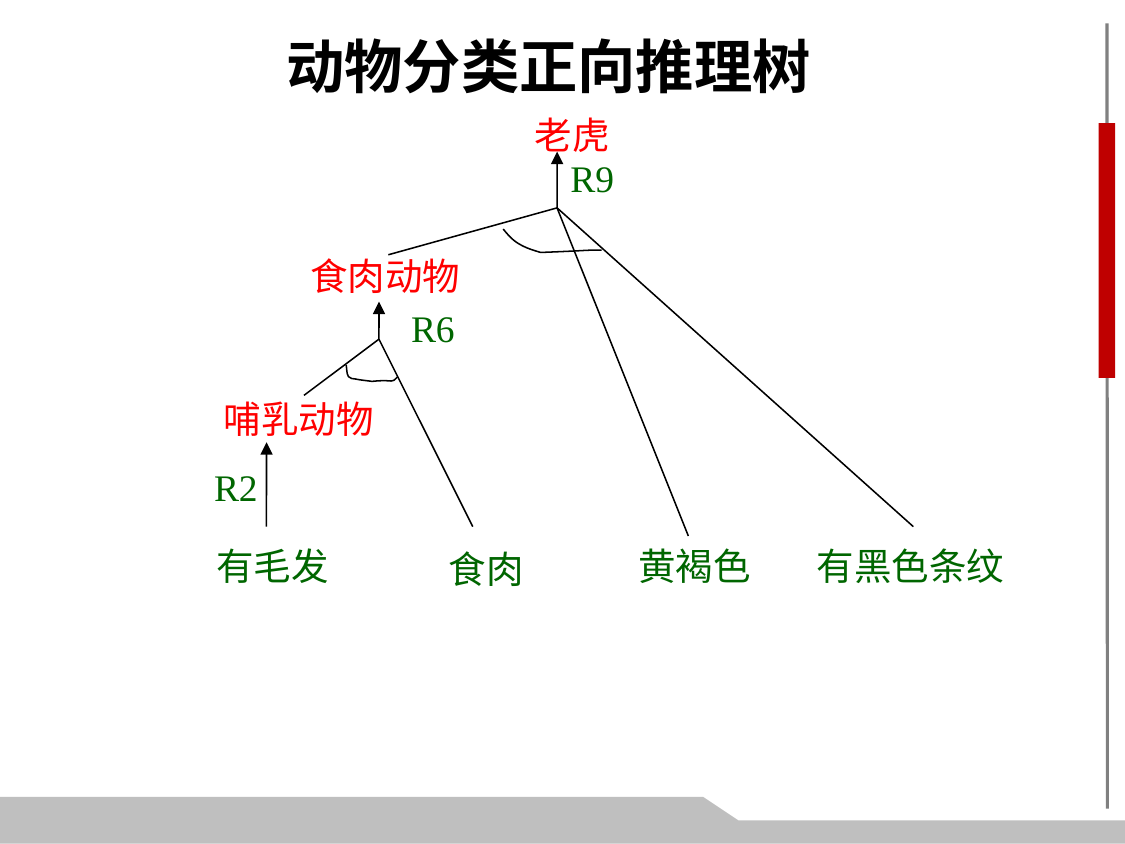

动物分类正向推理树
老虎
R9

食肉动物
R6

哺乳动物

R2
有毛发
黄褐色
有黑色条纹
食肉